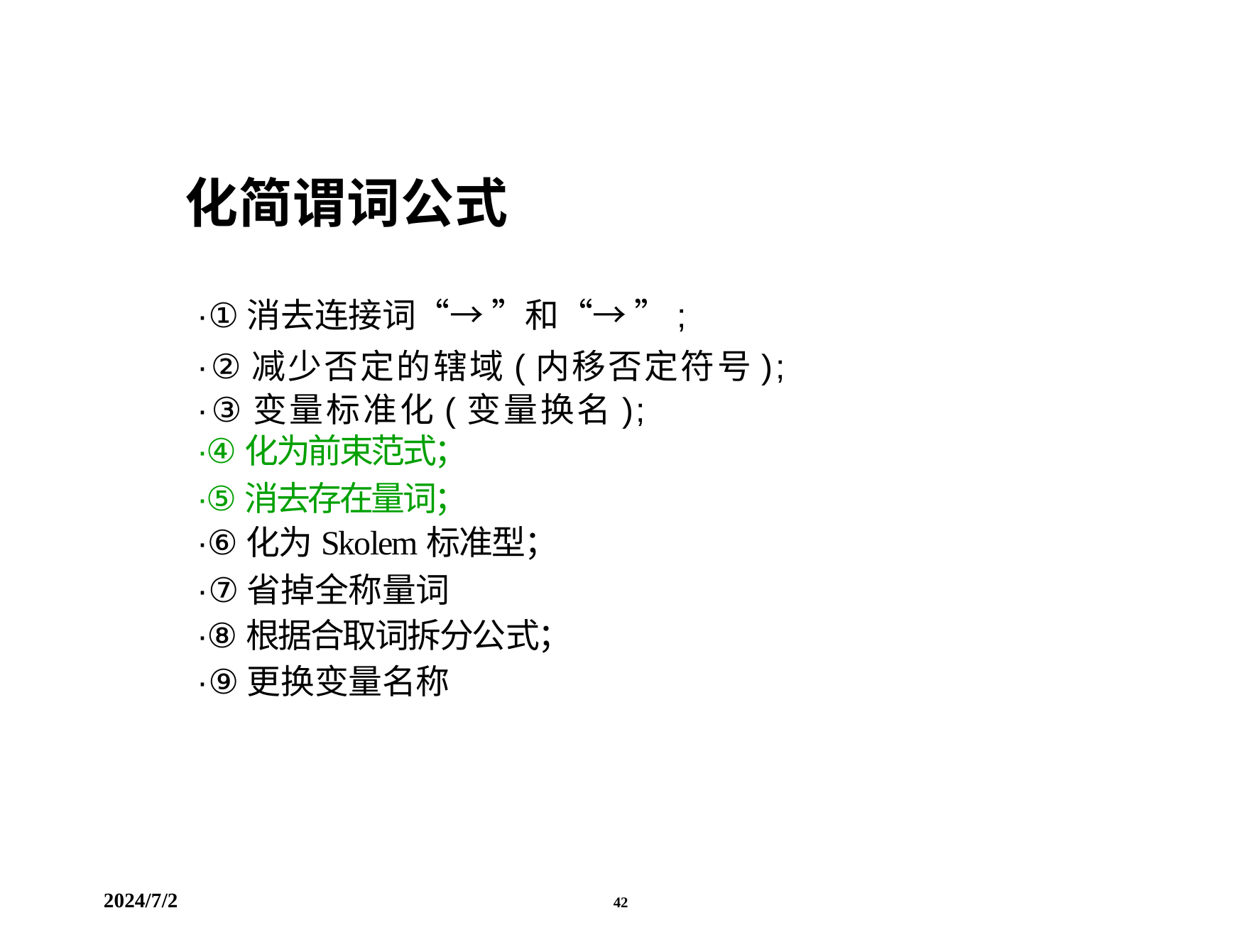

化简谓词公式

·①消去连接词“→ ”和“→ ”;
·②减少否定的辖域(内移否定符号); ·③变量标准化(变量换名);
·④化为前束范式；
·⑤消去存在量词；
·⑥化为Skolem标准型；
·⑦省掉全称量词
·⑧根据合取词拆分公式；
·⑨更换变量名称

2024/7/2                                                                                     42